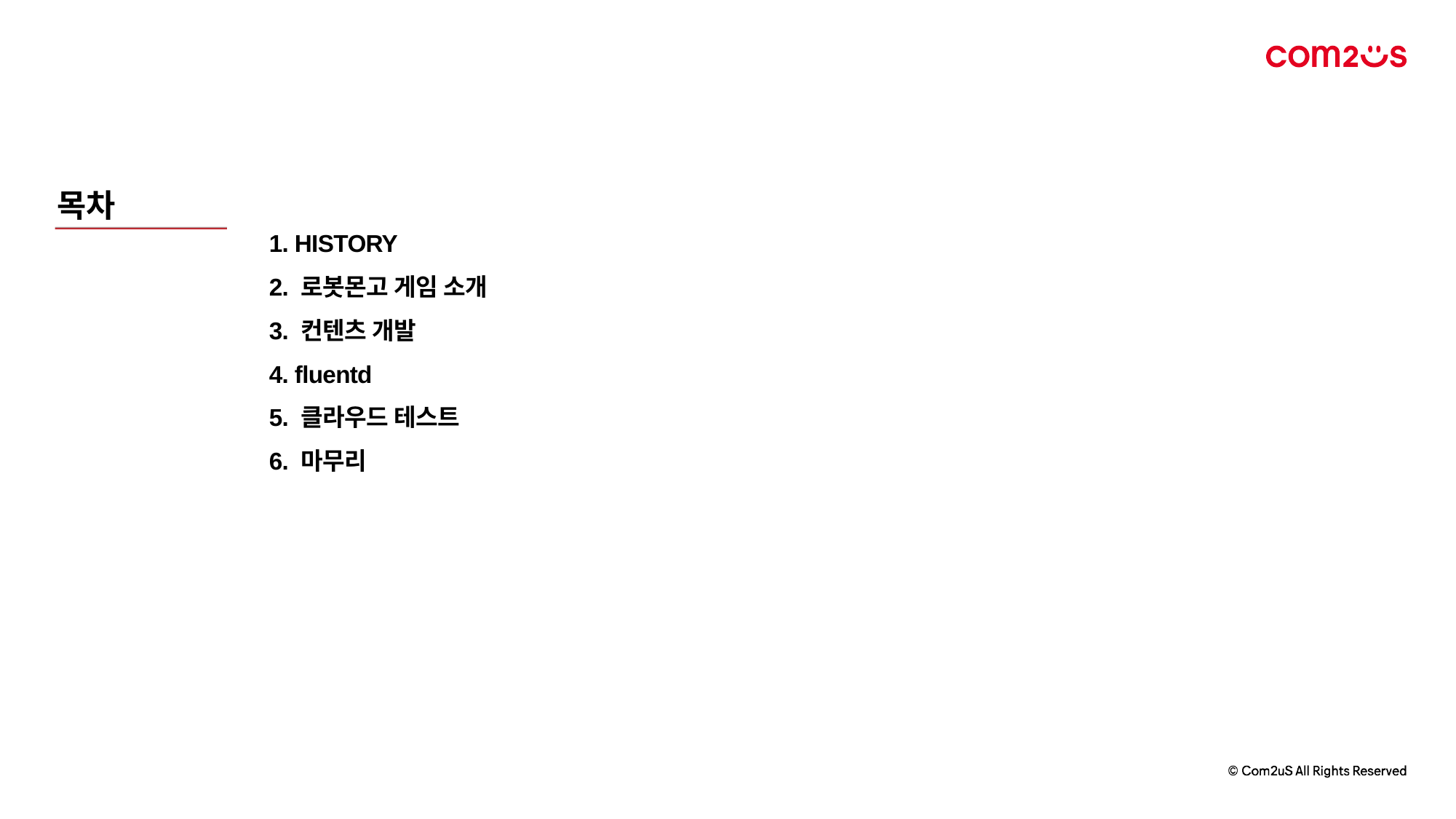

목차
1. HISTORY
2. 로봇몬고 게임 소개
3. 컨텐츠 개발
4. fluentd
5. 클라우드 테스트
6. 마무리